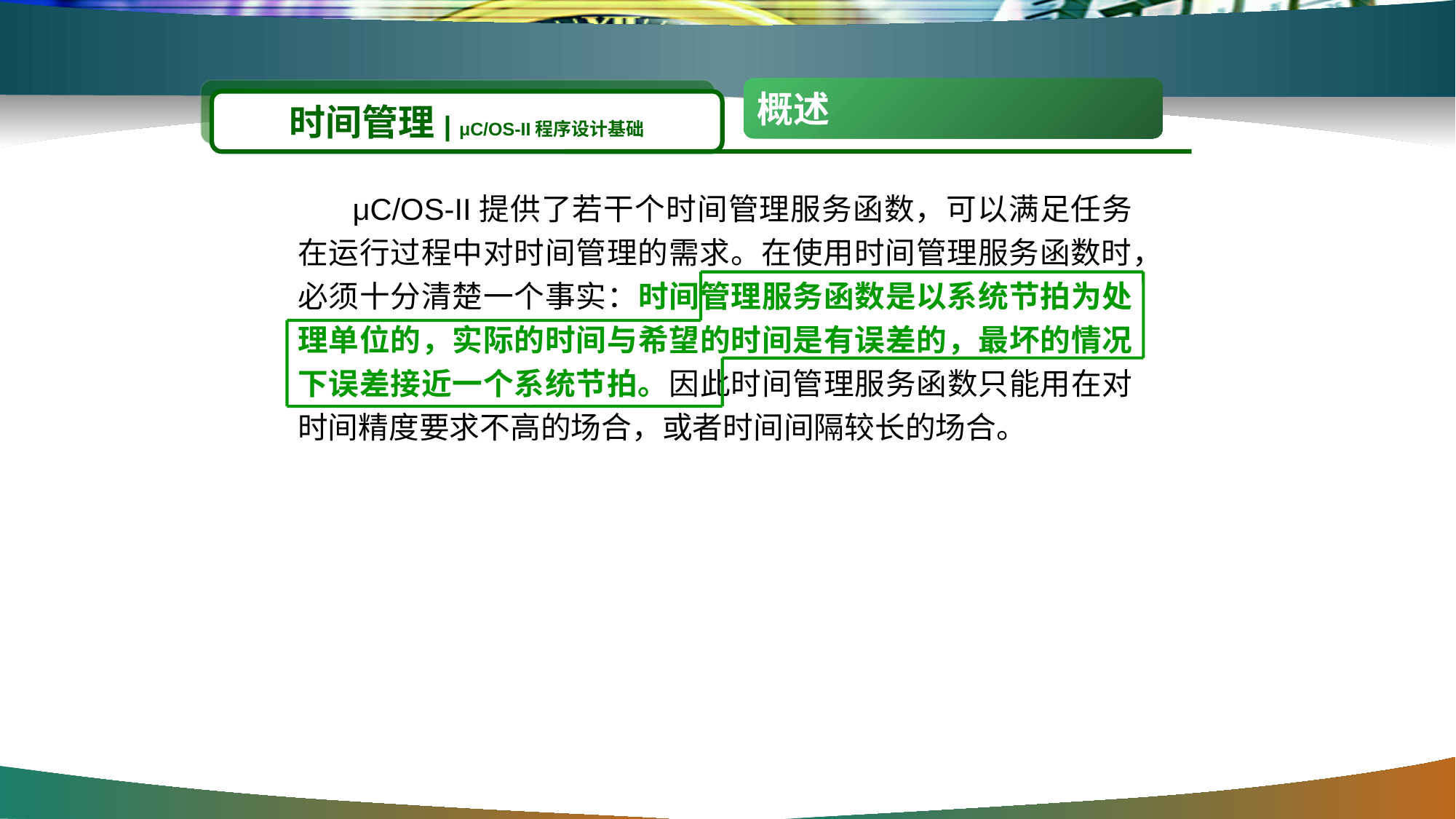

概述
时间管理| μC/OS-II程序设计基础

      μC/OS-II提供了若干个时间管理服务函数，可以满足任务在运行过程中对时间管理的需求。在使用时间管理服务函数时，必须十分清楚一个事实：时间管理服务函数是以系统节拍为处理单位的，实际的时间与希望的时间是有误差的，最坏的情况下误差接近一个系统节拍。因此时间管理服务函数只能用在对时间精度要求不高的场合，或者时间间隔较长的场合。